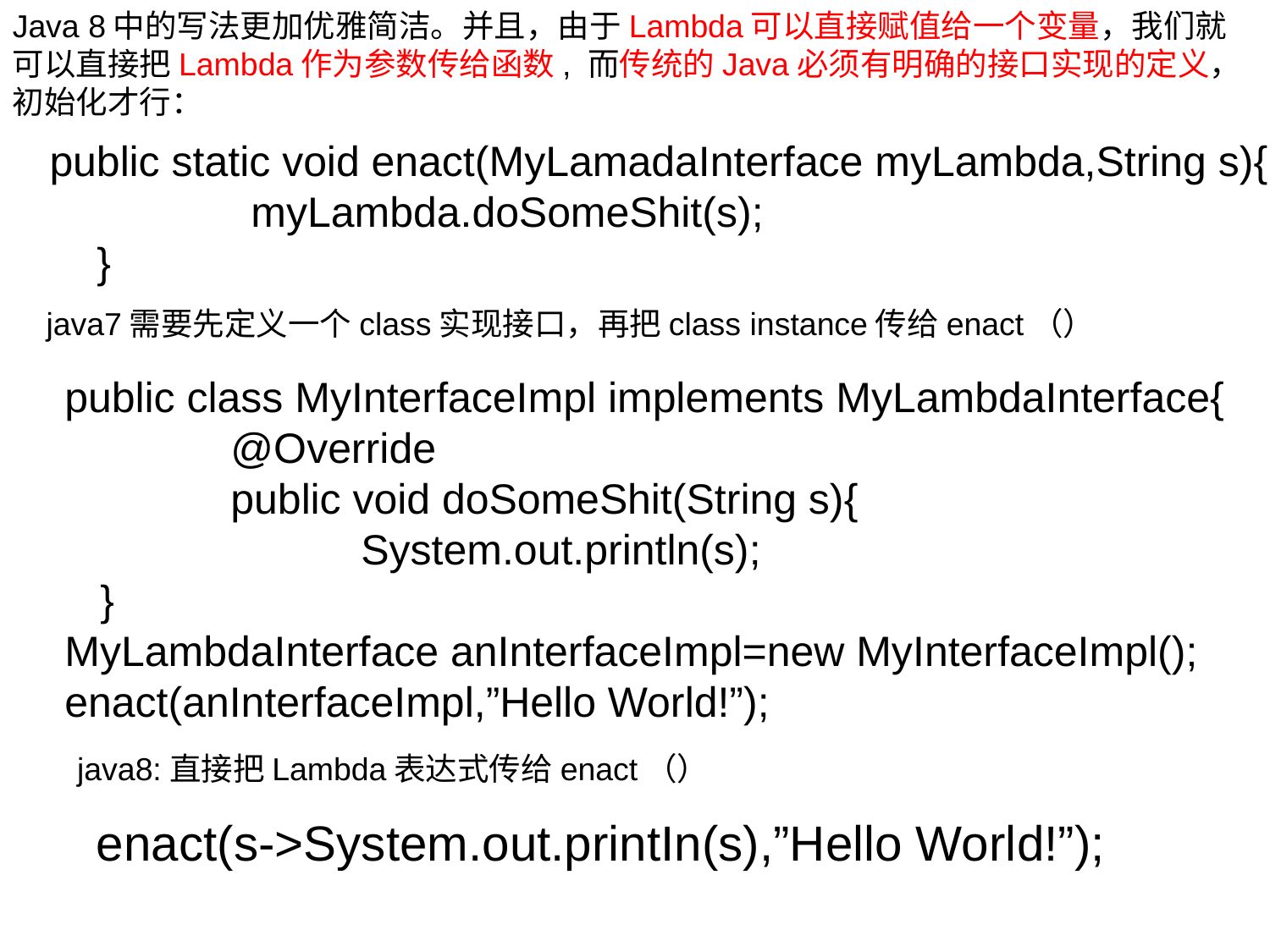

Java 8中的写法更加优雅简洁。并且，由于Lambda可以直接赋值给一个变量，我们就可以直接把Lambda作为参数传给函数, 而传统的Java必须有明确的接口实现的定义，初始化才行：
public static void enact(MyLamadaInterface myLambda,String s){
                 myLambda.doSomeShit(s);
    }
java7需要先定义一个class实现接口，再把class instance传给enact（）
public class MyInterfaceImpl implements MyLambdaInterface{
              @Override
              public void doSomeShit(String s){
                         System.out.println(s);
   }
MyLambdaInterface anInterfaceImpl=new MyInterfaceImpl();
enact(anInterfaceImpl,”Hello World!”);
java8:直接把Lambda表达式传给enact（）
enact(s->System.out.printIn(s),”Hello World!”);